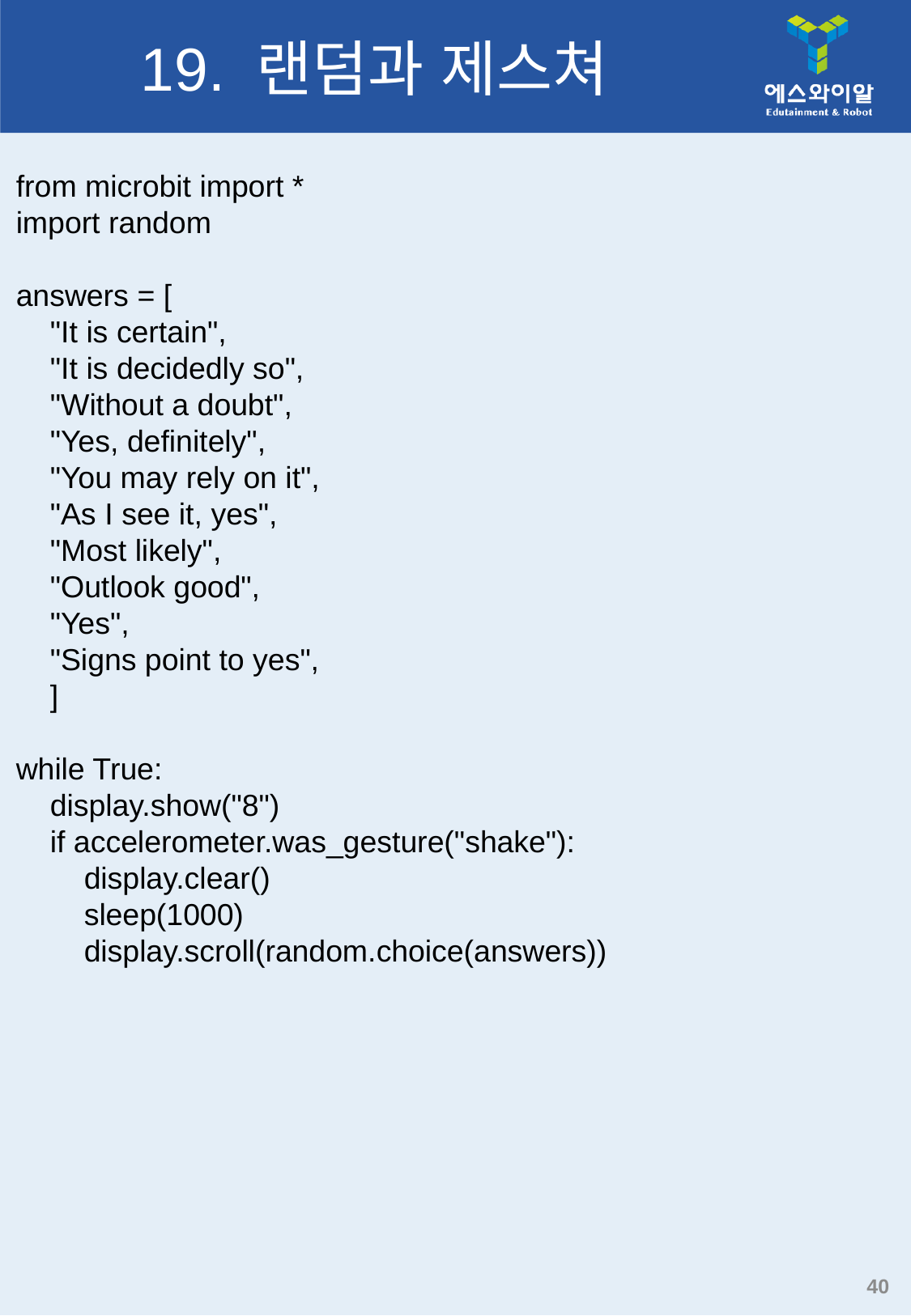

# 19. 랜덤과 제스쳐
from microbit import *
import random
answers = [
    "It is certain",
    "It is decidedly so",
    "Without a doubt",
    "Yes, definitely",
    "You may rely on it",
    "As I see it, yes",
    "Most likely",
    "Outlook good",
    "Yes",
    "Signs point to yes",
    ]
while True:
    display.show("8")
    if accelerometer.was_gesture("shake"):
        display.clear()
        sleep(1000)
        display.scroll(random.choice(answers))

40